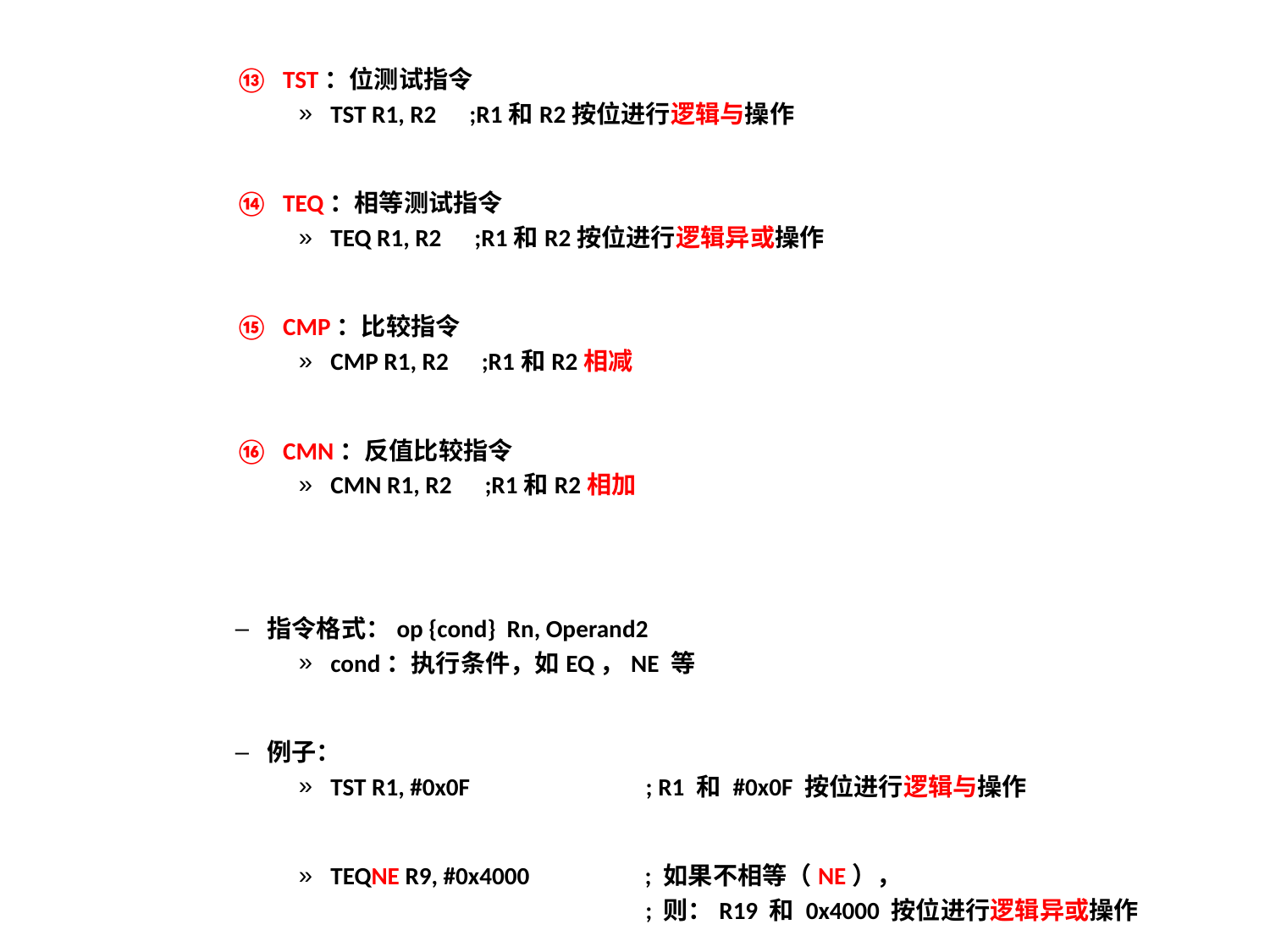

TST：位测试指令
TST R1, R2      ;R1和R2按位进行逻辑与操作

TEQ：相等测试指令
TEQ R1, R2      ;R1和R2按位进行逻辑异或操作

CMP：比较指令
CMP R1, R2      ;R1和R2相减

CMN：反值比较指令
CMN R1, R2      ;R1和R2相加

指令格式：op {cond}  Rn, Operand2
cond：执行条件，如EQ，NE 等

例子：
TST R1, #0x0F                                ; R1 和 #0x0F 按位进行逻辑与操作

TEQNE R9, #0x4000                     ; 如果不相等（NE），
                                                               ; 则：R19 和 0x4000 按位进行逻辑异或操作